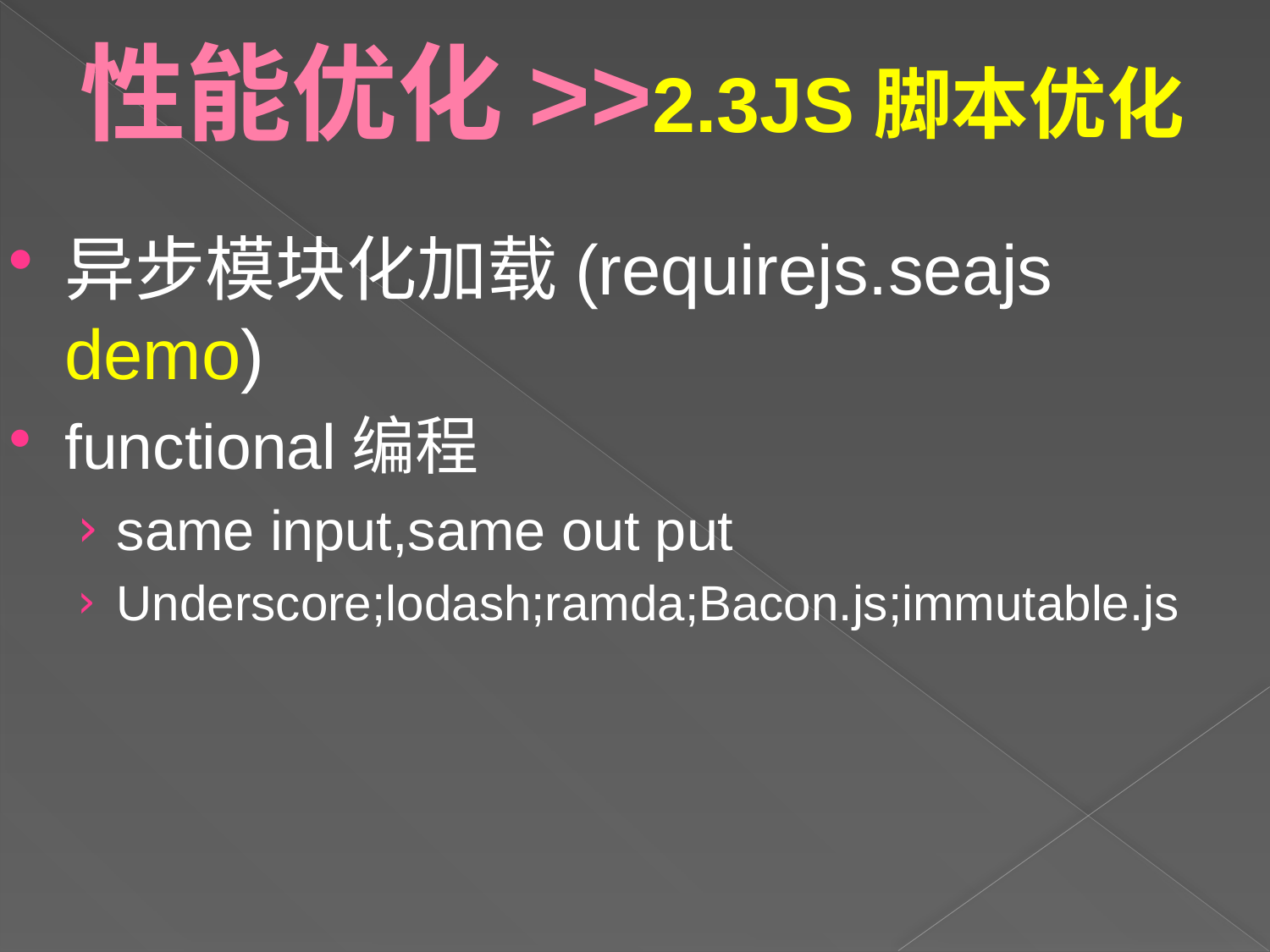

# 性能优化>>2.3JS脚本优化
异步模块化加载(requirejs.seajs demo)
functional编程
same input,same out put
Underscore;lodash;ramda;Bacon.js;immutable.js